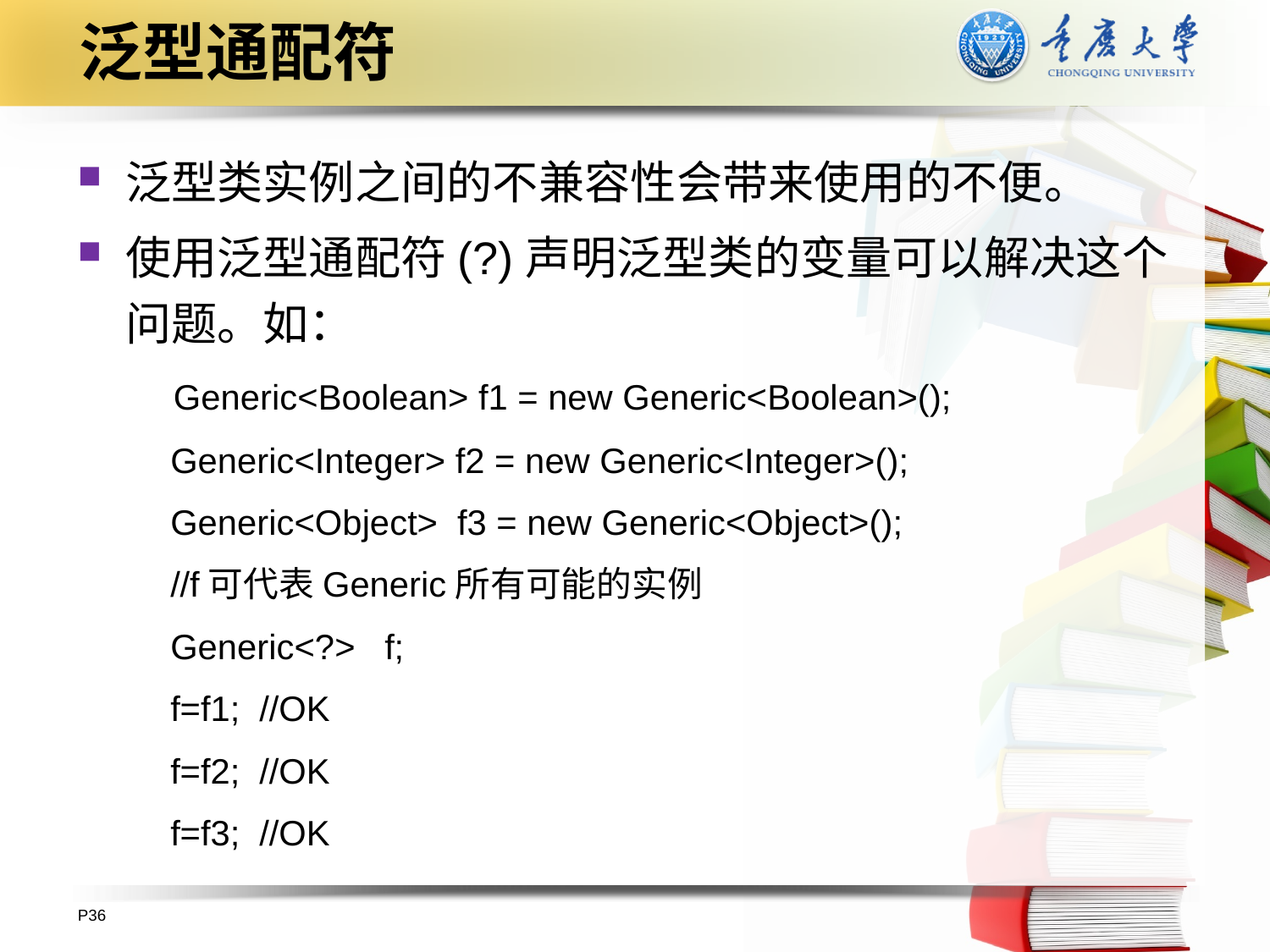

# 泛型通配符
泛型类实例之间的不兼容性会带来使用的不便。
使用泛型通配符(?)声明泛型类的变量可以解决这个问题。如：
   Generic<Boolean> f1 = new Generic<Boolean>();
   Generic<Integer> f2 = new Generic<Integer>();
   Generic<Object>  f3 = new Generic<Object>();
   //f可代表Generic所有可能的实例
   Generic<?>   f;
   f=f1;  //OK
   f=f2;  //OK
   f=f3;  //OK

P36